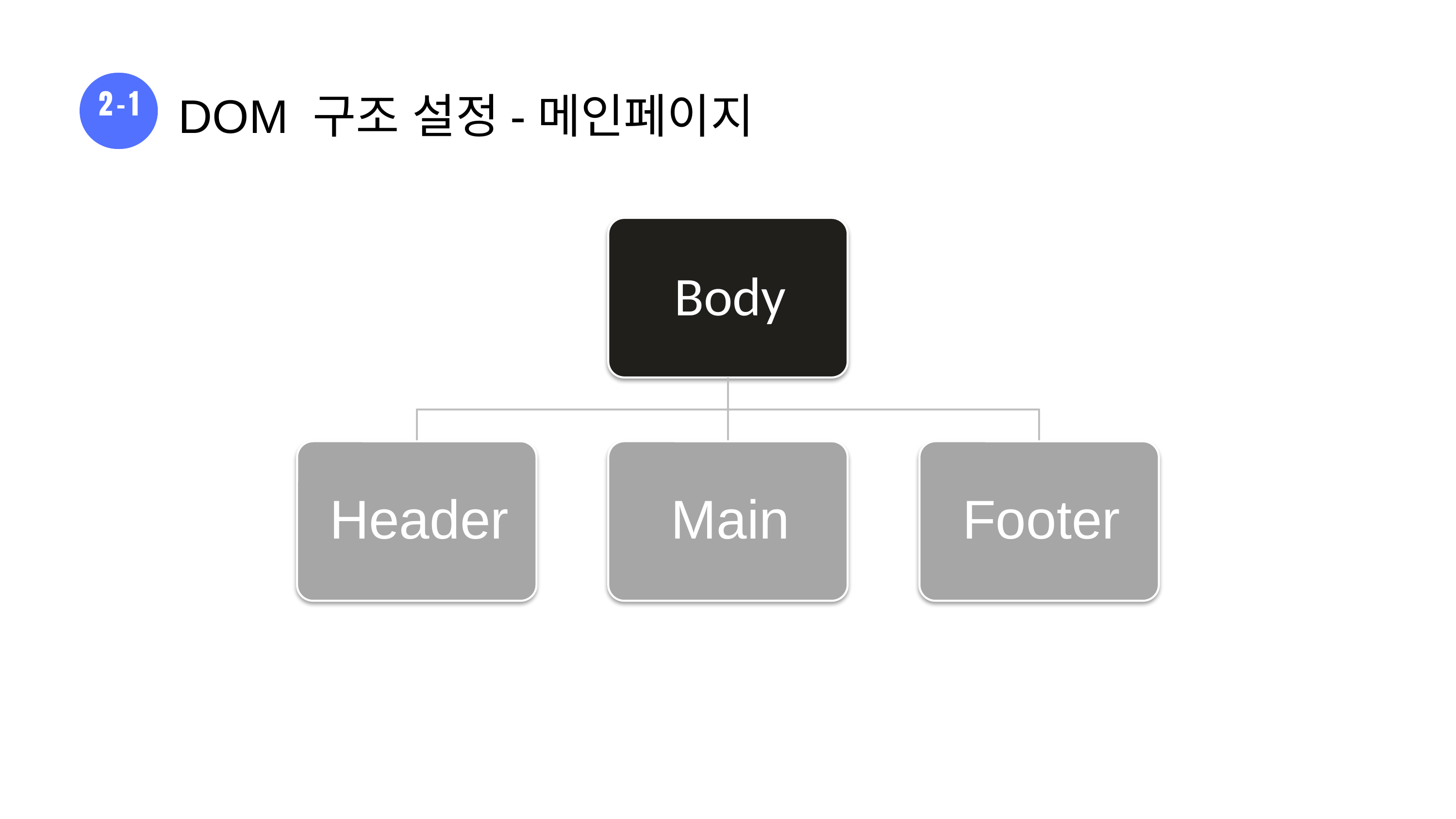

2-1
DOM 구조 설정-메인페이지
Body
Header
Main
Footer